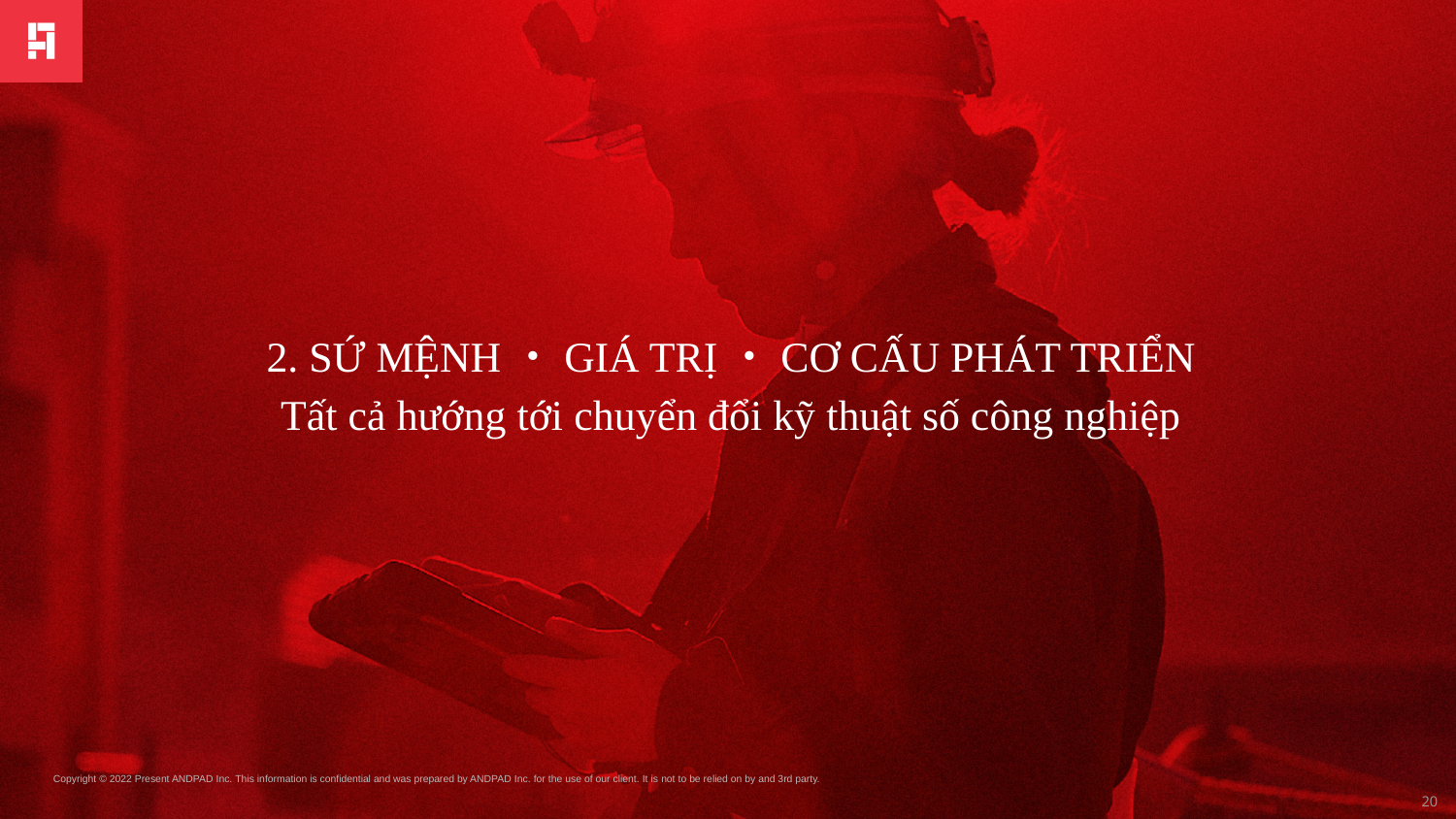

2. SỨ MỆNH・GIÁ TRỊ・CƠ CẤU PHÁT TRIỂN
Tất cả hướng tới chuyển đổi kỹ thuật số công nghiệp
20